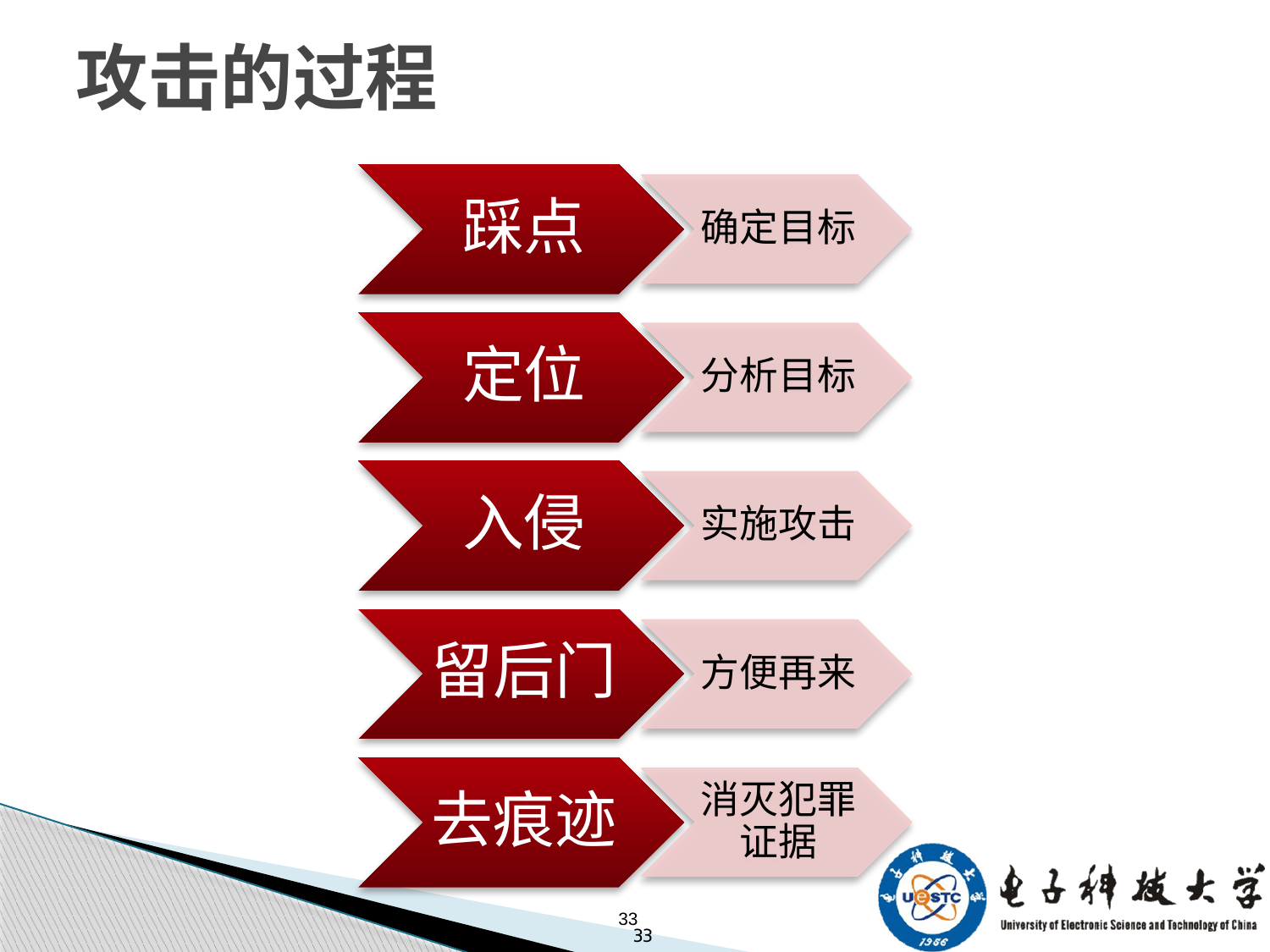

# 攻击的过程
踩点
确定目标
定位
分析目标
入侵
实施攻击
留后门
方便再来
去痕迹
消灭犯罪证据
33
33